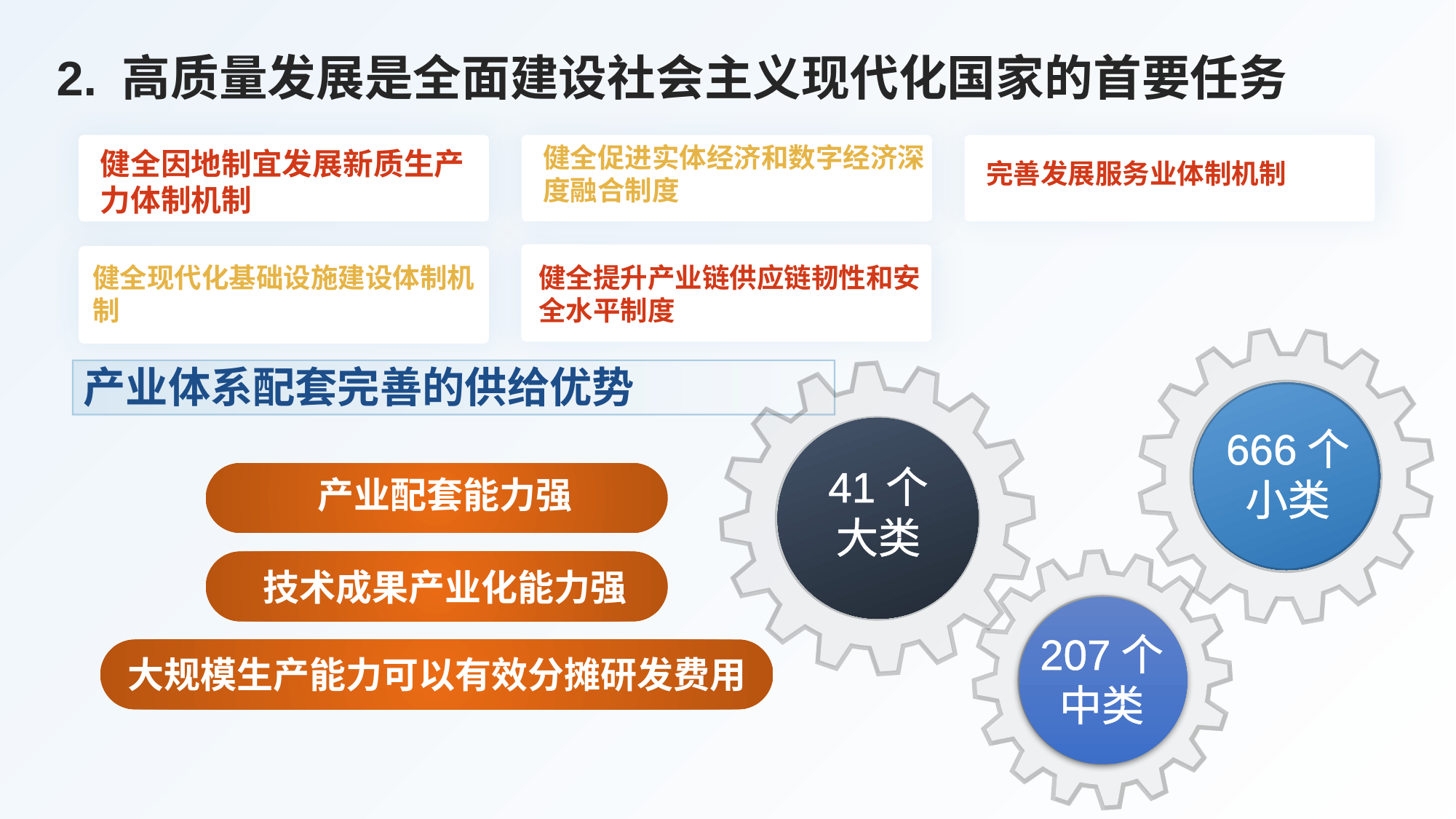

2. 高质量发展是全面建设社会主义现代化国家的首要任务

健全促进实体经济和数字经济深度融合制度
完善发展服务业体制机制
健全因地制宜发展新质生产力体制机制

健全现代化基础设施建设体制机制
健全提升产业链供应链韧性和安全水平制度

产业体系配套完善的供给优势

666个
小类

41个
大类

产业配套能力强

技术成果产业化能力强

207个
中类

大规模生产能力可以有效分摊研发费用